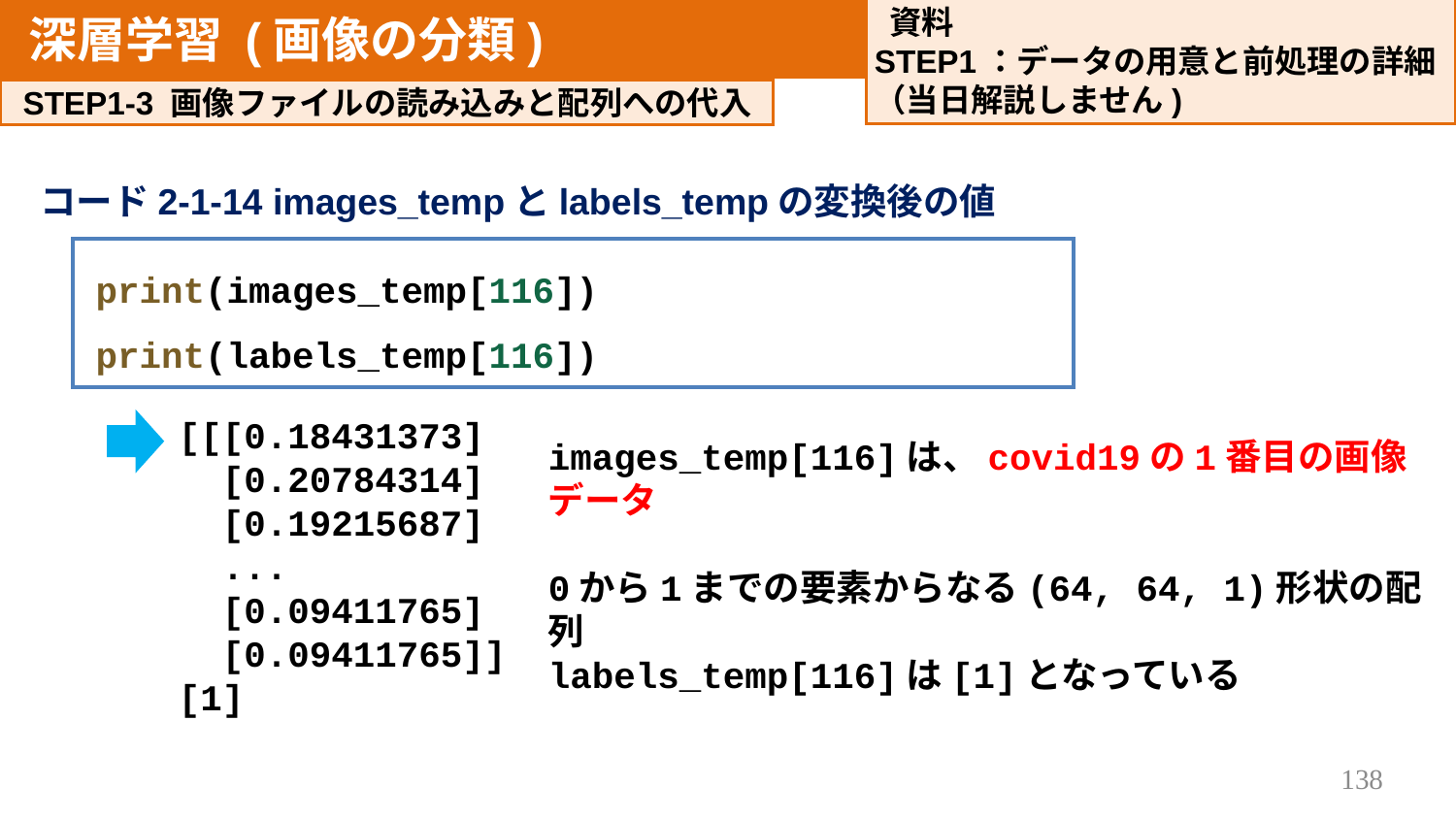

資料
STEP1：データの用意と前処理の詳細
（​当日解説しません)
深層学習 (画像の分類)
決定木分析
STEP1-3 画像ファイルの読み込みと配列への代入
コード2-1-14 images_tempとlabels_tempの変換後の値
print(images_temp[116])
print(labels_temp[116])
[[[0.18431373]
  [0.20784314]
  [0.19215687]
  ...
  [0.09411765]
  [0.09411765]]
[1]

images_temp[116]は、covid19の1番目の画像データ

0から1までの要素からなる(64, 64, 1)形状の配列
labels_temp[116]は[1]となっている
138